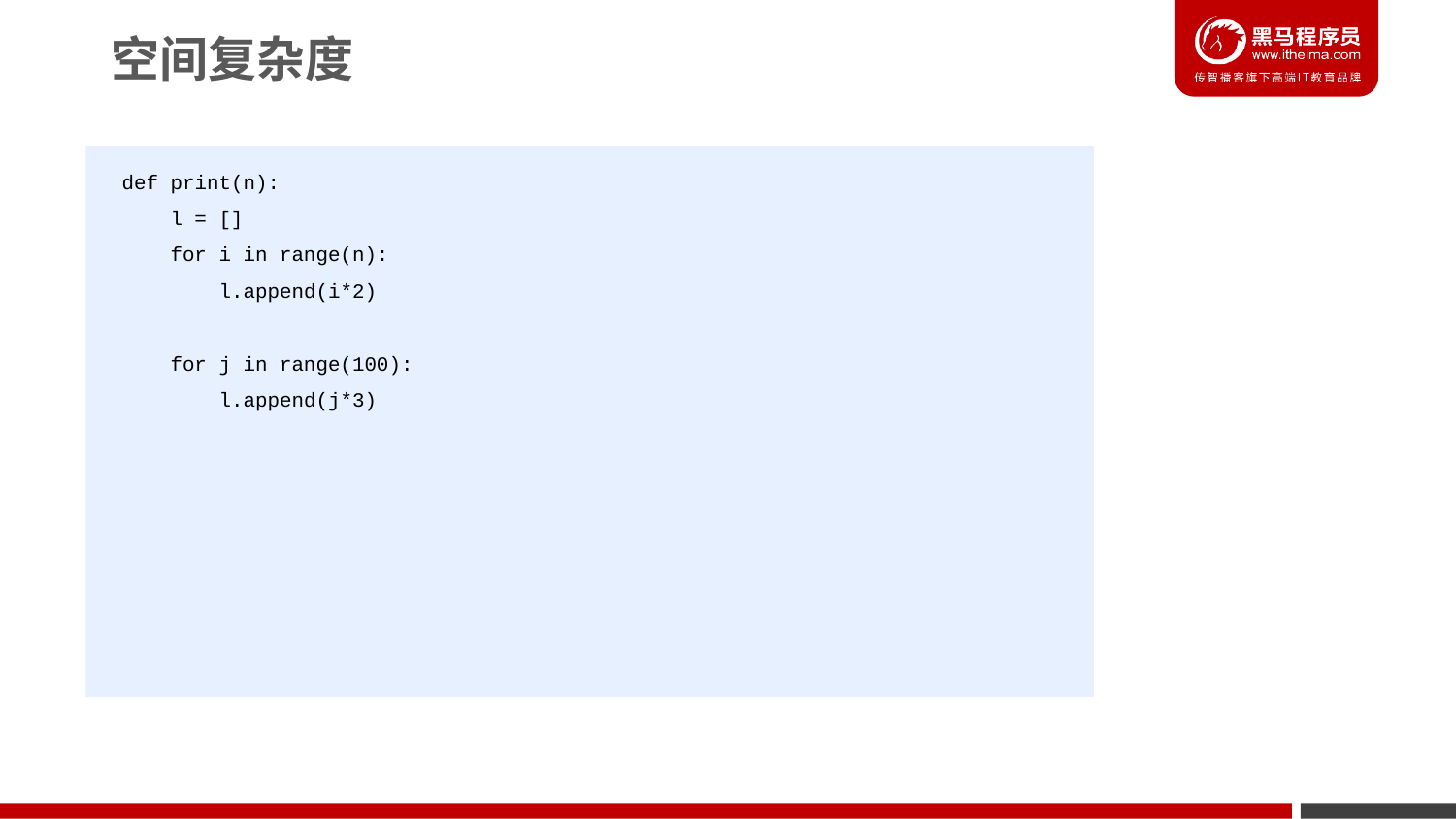

空间复杂度

def print(n):
    l = []
    for i in range(n):
        l.append(i*2)

    for j in range(100):
        l.append(j*3)